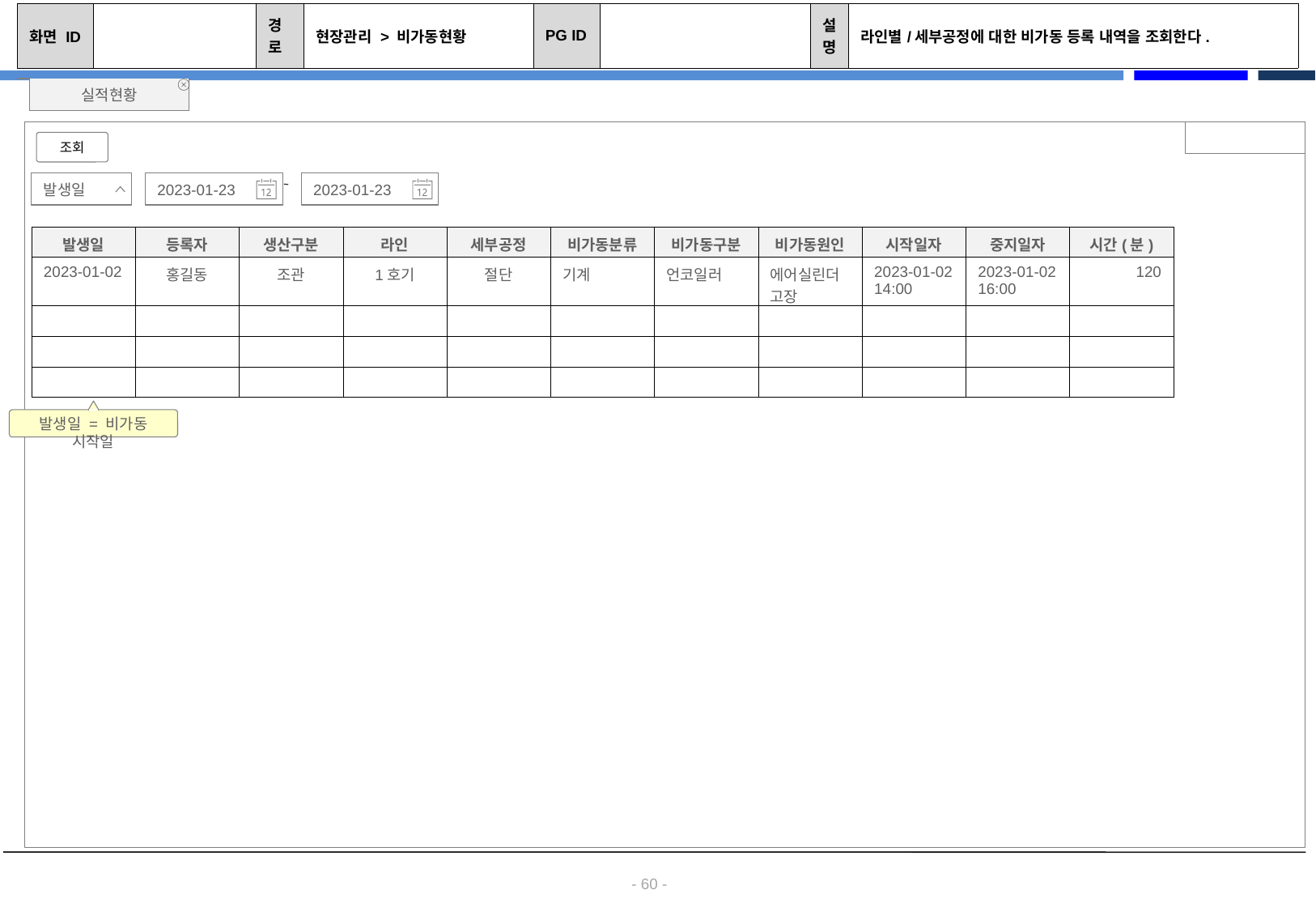

| 화면 ID |  | 경로 | 현장관리 > 비가동현황 | PG ID |  | 설명 | 라인별/세부공정에 대한 비가동 등록 내역을 조회한다. |
| --- | --- | --- | --- | --- | --- | --- | --- |
실적현황

조회
발생일

2023-01-23

~
2023-01-23

| 발생일 | 등록자 | 생산구분 | 라인 | 세부공정 | 비가동분류 | 비가동구분 | 비가동원인 | 시작일자 | 중지일자 | 시간(분) |
| --- | --- | --- | --- | --- | --- | --- | --- | --- | --- | --- |
| 2023-01-02 | 홍길동 | 조관 | 1호기 | 절단 | 기계 | 언코일러 | 에어실린더고장 | 2023-01-02 14:00 | 2023-01-02 16:00 | 120 |
|  |  |  |  |  |  |  |  |  |  |  |
|  |  |  |  |  |  |  |  |  |  |  |
|  |  |  |  |  |  |  |  |  |  |  |

발생일 = 비가동 시작일